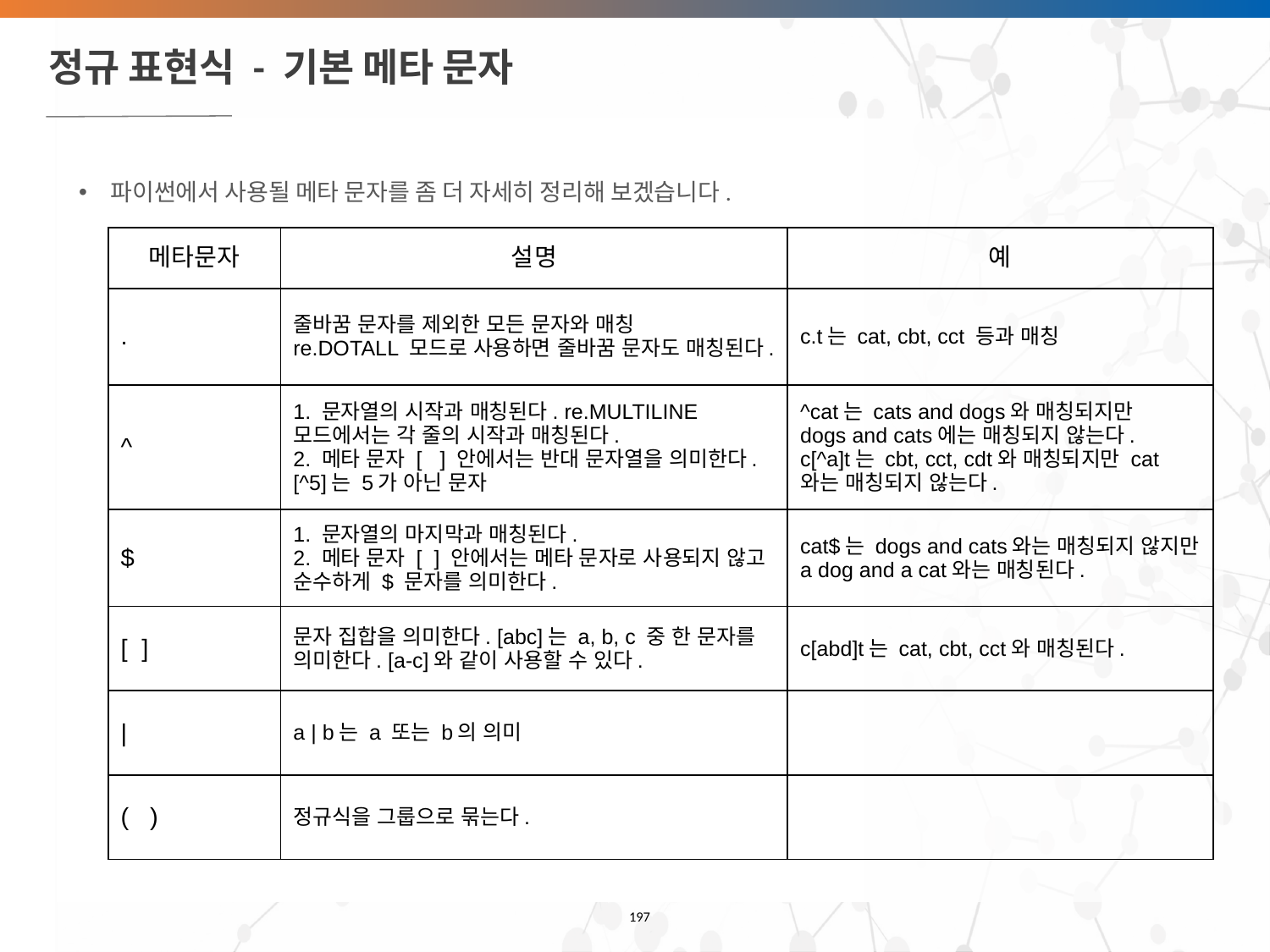

# 정규 표현식 - 기본 메타 문자
파이썬에서 사용될 메타 문자를 좀 더 자세히 정리해 보겠습니다.
| 메타문자 | 설명 | 예 |
| --- | --- | --- |
| . | 줄바꿈 문자를 제외한 모든 문자와 매칭 re.DOTALL 모드로 사용하면 줄바꿈 문자도 매칭된다. | c.t는 cat, cbt, cct 등과 매칭 |
| ^ | 1. 문자열의 시작과 매칭된다. re.MULTILINE 모드에서는 각 줄의 시작과 매칭된다. 2. 메타 문자 [ ] 안에서는 반대 문자열을 의미한다. [^5]는 5가 아닌 문자 | ^cat는 cats and dogs와 매칭되지만 dogs and cats에는 매칭되지 않는다. c[^a]t는 cbt, cct, cdt와 매칭되지만 cat와는 매칭되지 않는다. |
| $ | 1. 문자열의 마지막과 매칭된다. 2. 메타 문자 [ ] 안에서는 메타 문자로 사용되지 않고 순수하게 $ 문자를 의미한다. | cat$는 dogs and cats와는 매칭되지 않지만 a dog and a cat와는 매칭된다. |
| [ ] | 문자 집합을 의미한다. [abc]는 a, b, c 중 한 문자를 의미한다. [a-c]와 같이 사용할 수 있다. | c[abd]t는 cat, cbt, cct와 매칭된다. |
| | | a | b는 a 또는 b의 의미 |  |
| ( ) | 정규식을 그룹으로 묶는다. |  |
197